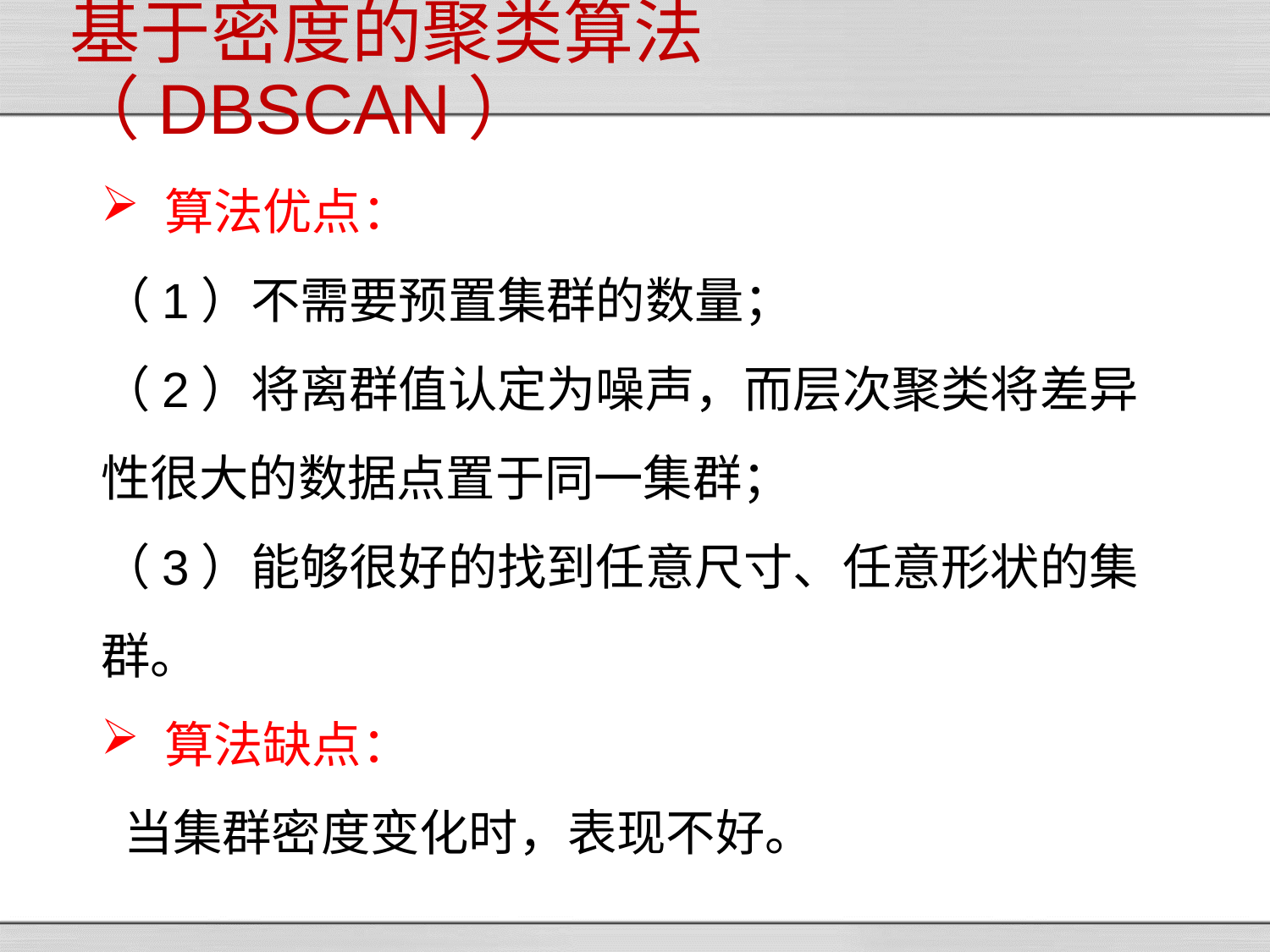

基于密度的聚类算法（DBSCAN）
算法优点：
（1）不需要预置集群的数量；
（2）将离群值认定为噪声，而层次聚类将差异性很大的数据点置于同一集群；
（3）能够很好的找到任意尺寸、任意形状的集群。
算法缺点：
 当集群密度变化时，表现不好。